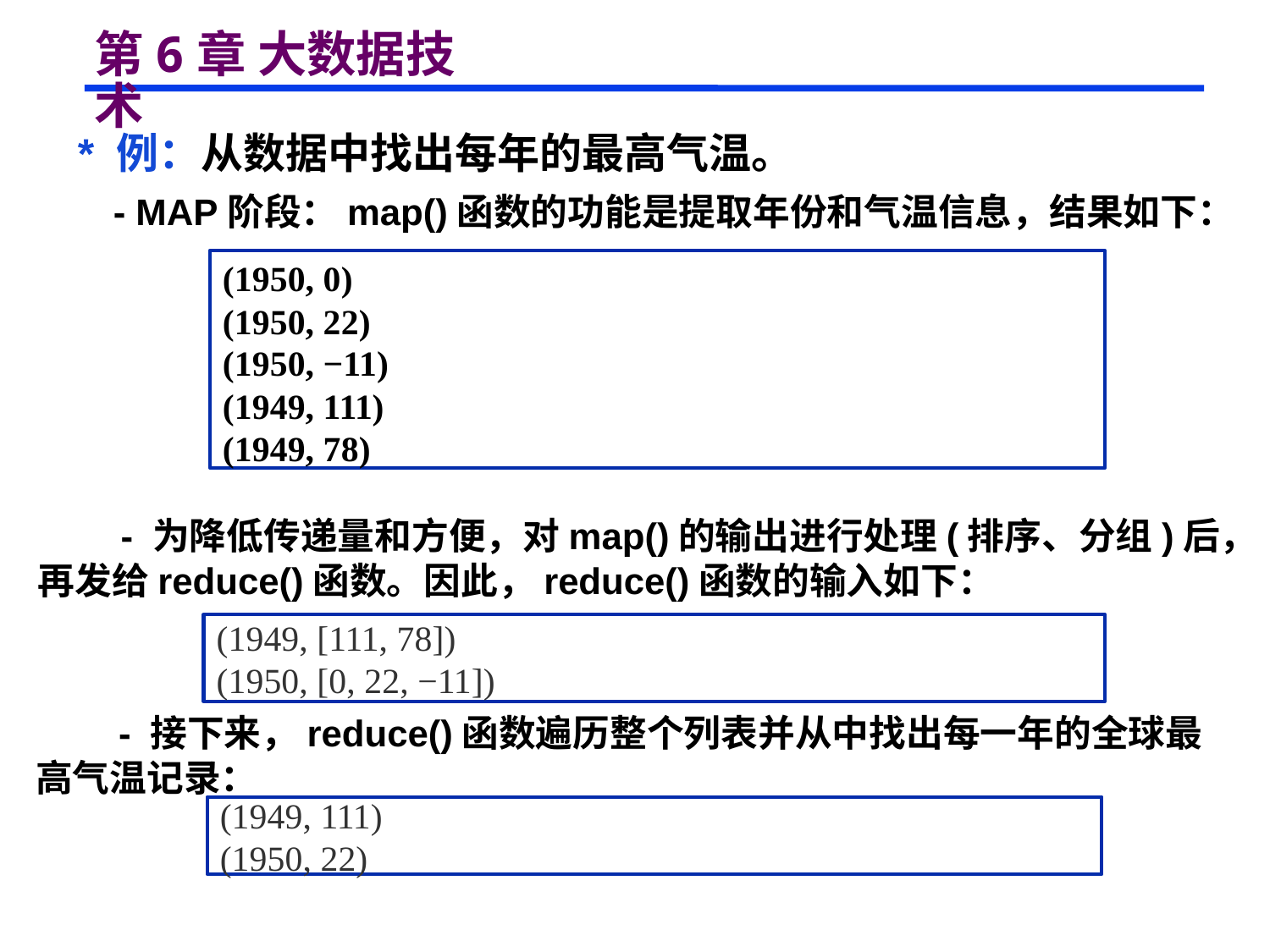

# 第6章 大数据技术
    * 例：从数据中找出每年的最高气温。
        - MAP阶段：map()函数的功能是提取年份和气温信息，结果如下：
(1950, 0)
(1950, 22)
(1950, −11)
(1949, 111)
(1949, 78)
        - 为降低传递量和方便，对map()的输出进行处理(排序、分组)后，再发给reduce()函数。因此，reduce()函数的输入如下：
(1949, [111, 78])
(1950, [0, 22, −11])
        - 接下来，reduce()函数遍历整个列表并从中找出每一年的全球最高气温记录：
(1949, 111)
(1950, 22)